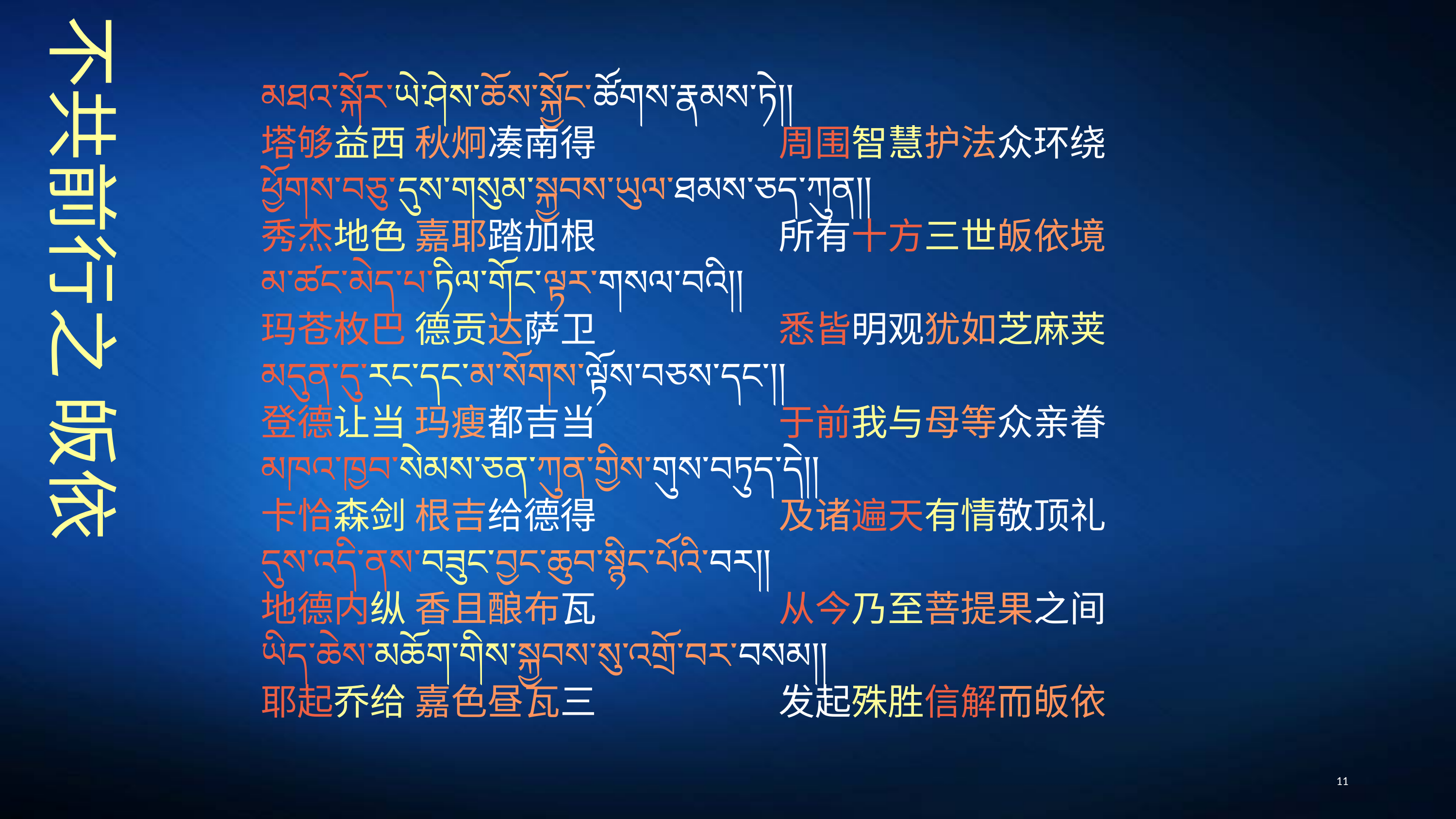

མཐའ་སྐོར་ཡེ་ཤེས་ཆོས་སྐྱོང་ཚོགས་རྣམས་ཏེ།།
塔够益西 秋炯凑南得　　　　　周围智慧护法众环绕
ཕྱོགས་བཅུ་དུས་གསུམ་སྐྱབས་ཡུལ་ཐམས་ཅད་ཀུན།།
秀杰地色 嘉耶踏加根　　　　　所有十方三世皈依境
མ་ཚང་མེད་པ་ཏིལ་གོང་ལྟར་གསལ་བའི།།
玛苍枚巴 德贡达萨卫　　　　　悉皆明观犹如芝麻荚
མདུན་དུ་རང་དང་མ་སོགས་ལྟོས་བཅས་དང༌།།
登德让当 玛瘦都吉当　　　　　于前我与母等众亲眷
མཁའ་ཁྱབ་སེམས་ཅན་ཀུན་གྱིས་གུས་བཏུད་དེ།།
卡恰森剑 根吉给德得　　　　　及诸遍天有情敬顶礼
དུས་འདི་ནས་བཟུང་བྱང་ཆུབ་སྙིང་པོའི་བར།།
地德内纵 香且酿布瓦　　　　　从今乃至菩提果之间
ཡིད་ཆེས་མཆོག་གིས་སྐྱབས་སུ་འགྲོ་བར་བསམ།།
耶起乔给 嘉色昼瓦三　　　　　发起殊胜信解而皈依
# 不共前行之 皈依
11